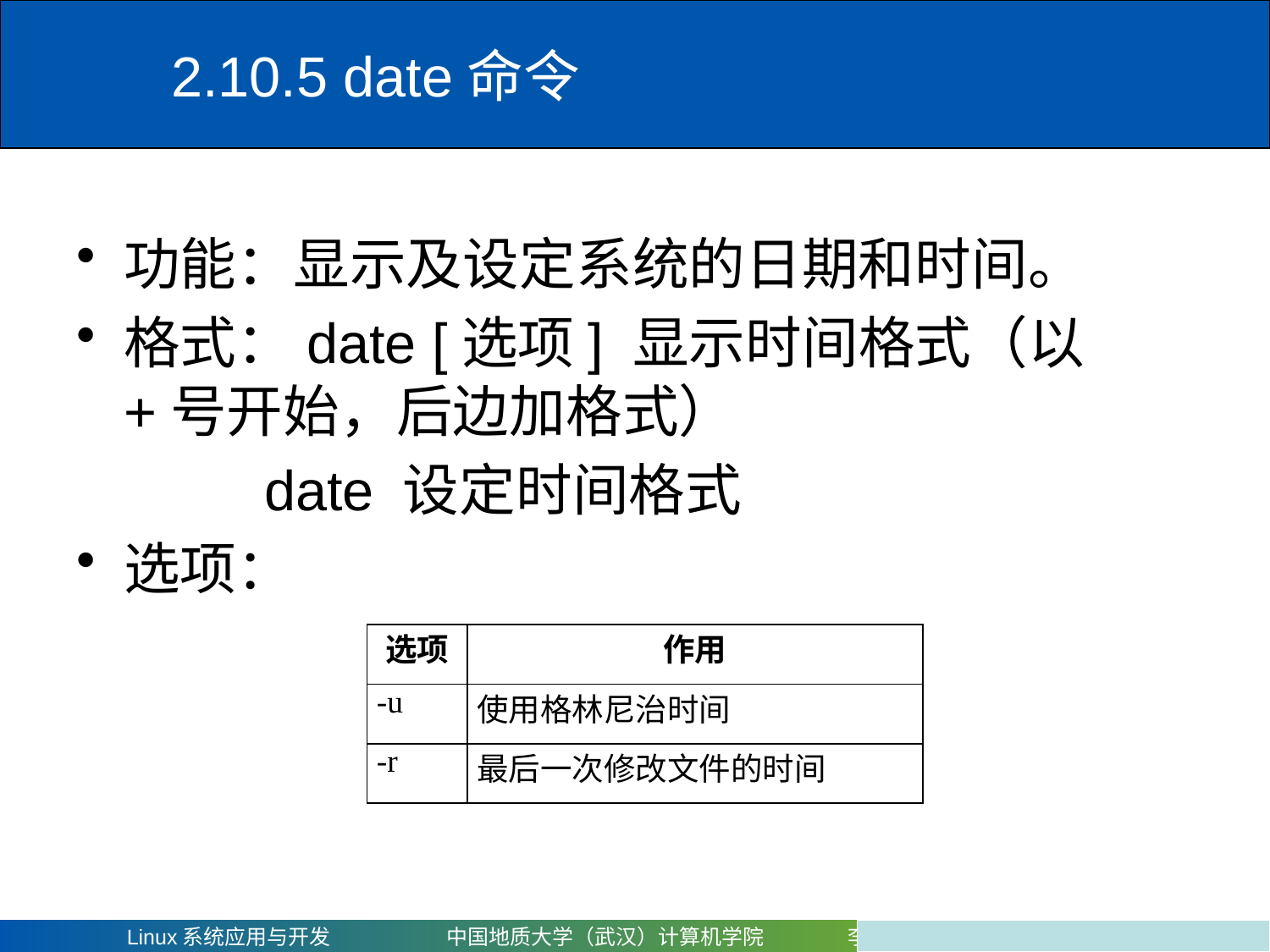

# 2.10.5 date命令
功能：显示及设定系统的日期和时间。
格式：date [选项] 显示时间格式（以+号开始，后边加格式）
            date 设定时间格式
选项：
| 选项 | 作用 |
| --- | --- |
| -u | 使用格林尼治时间 |
| -r | 最后一次修改文件的时间 |